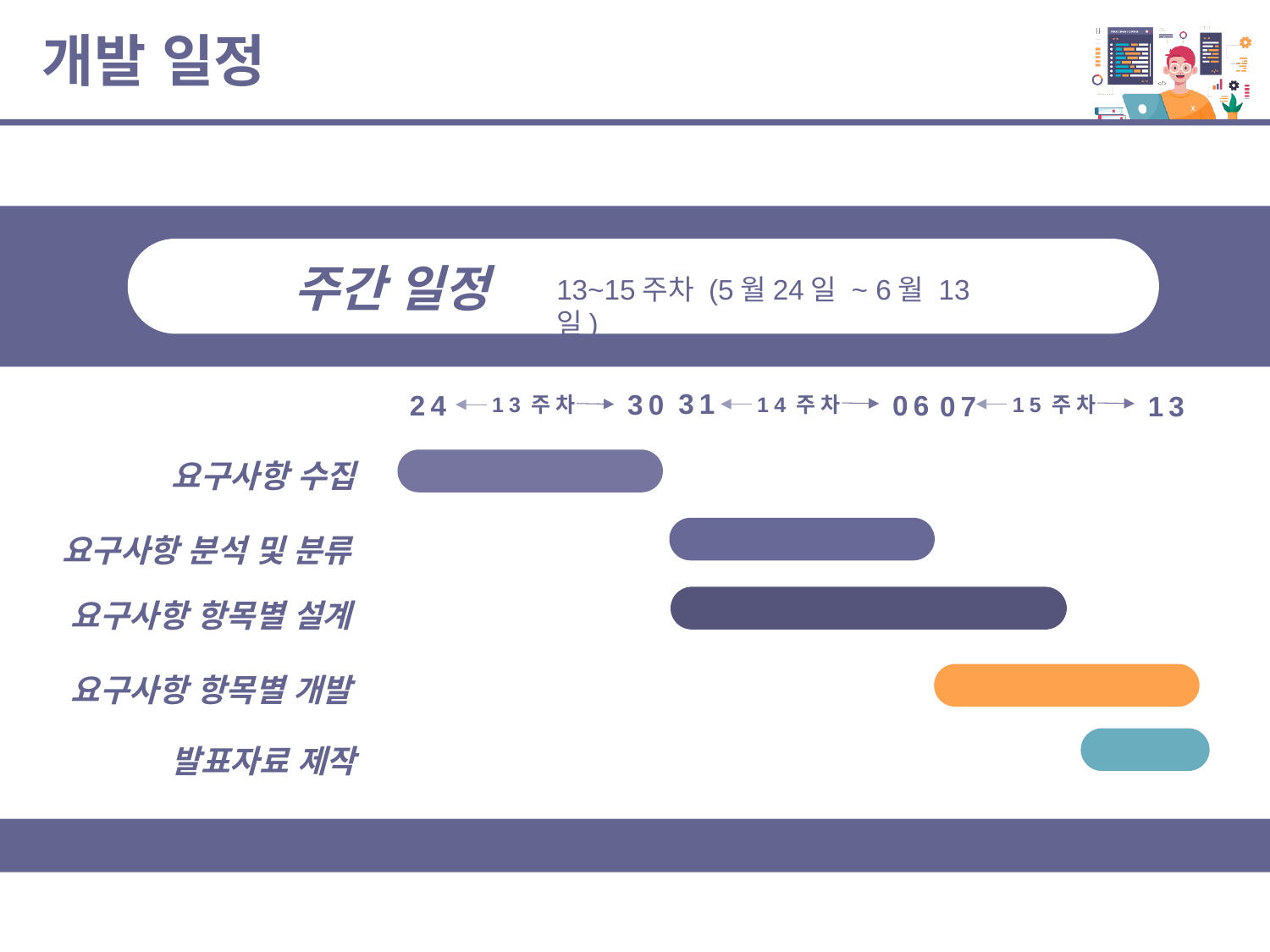

# 개발 일정

주간 일정
13~15주차 (5월24일 ~ 6월 13일)

31
30
24
06
07
13
요구사항 수집

요구사항 분석 및 분류

요구사항 항목별 설계
요구사항 항목별 개발

발표자료 제작
14주차
15주차
13주차